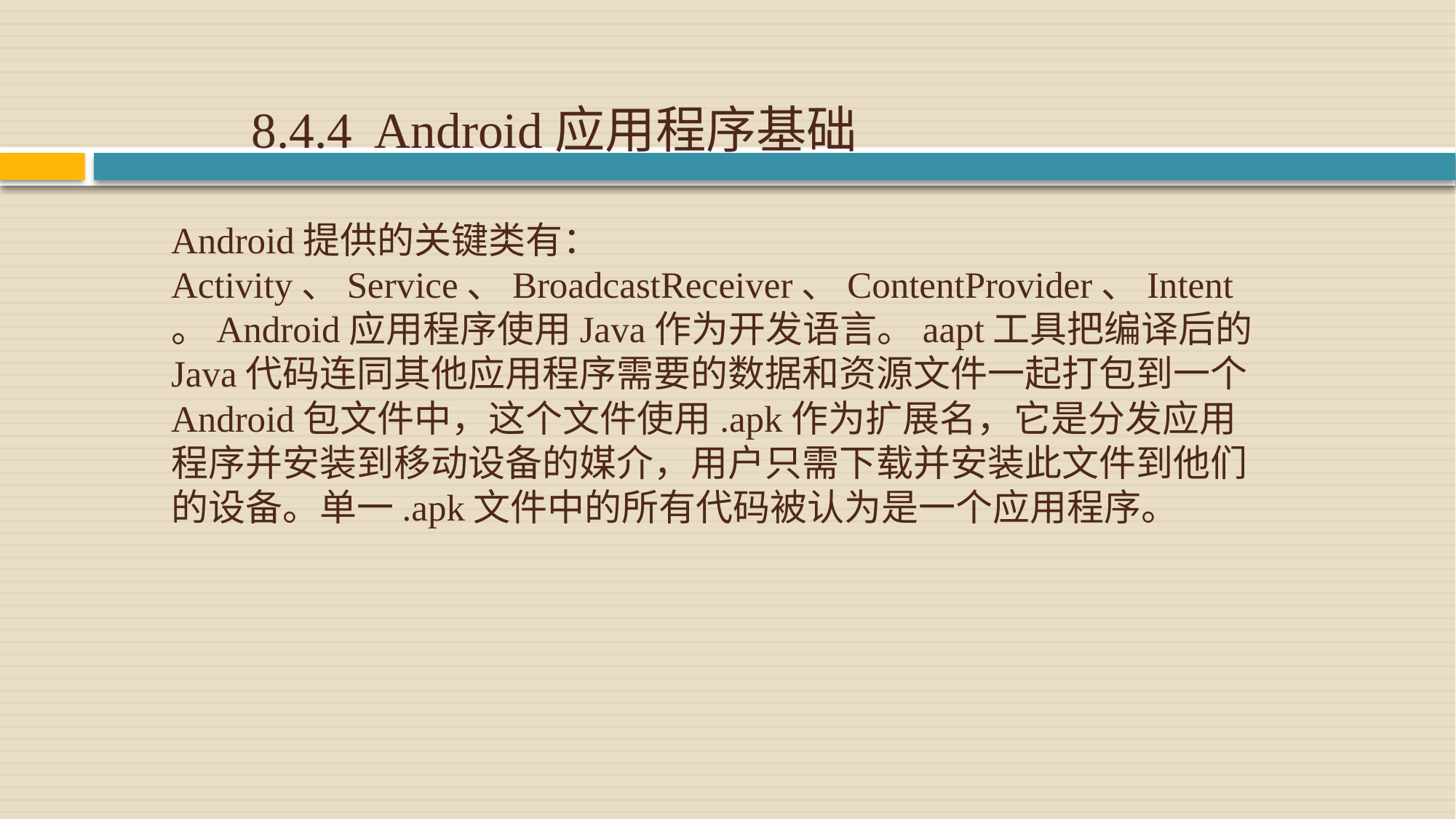

8.4.4  Android应用程序基础
# Android提供的关键类有：Activity、Service、BroadcastReceiver、ContentProvider、Intent。Android应用程序使用Java作为开发语言。aapt工具把编译后的Java代码连同其他应用程序需要的数据和资源文件一起打包到一个 Android包文件中，这个文件使用.apk作为扩展名，它是分发应用程序并安装到移动设备的媒介，用户只需下载并安装此文件到他们的设备。单一.apk文件中的所有代码被认为是一个应用程序。